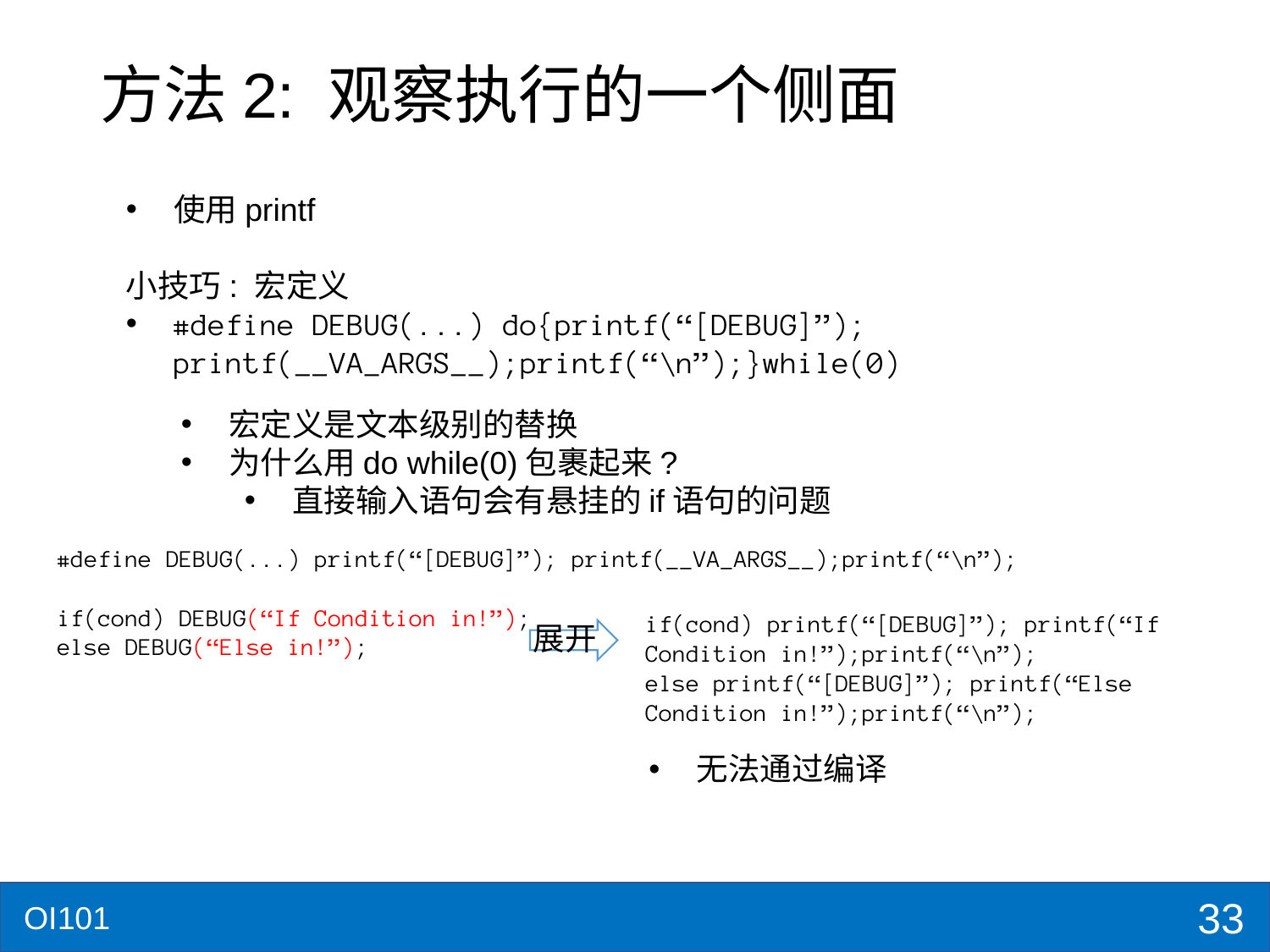

# 方法2: 观察执行的一个侧面
使用printf

小技巧: 宏定义
#define DEBUG(...) do{printf(“[DEBUG]”); printf(__VA_ARGS__);printf(“\n”);}while(0)
宏定义是文本级别的替换
为什么用do while(0)包裹起来?
直接输入语句会有悬挂的if语句的问题
#define DEBUG(...) printf(“[DEBUG]”); printf(__VA_ARGS__);printf(“\n”);

if(cond) DEBUG(“If Condition in!”);
else DEBUG(“Else in!”);

if(cond) printf(“[DEBUG]”); printf(“If Condition in!”);printf(“\n”);
else printf(“[DEBUG]”); printf(“Else Condition in!”);printf(“\n”);
展开
无法通过编译
33